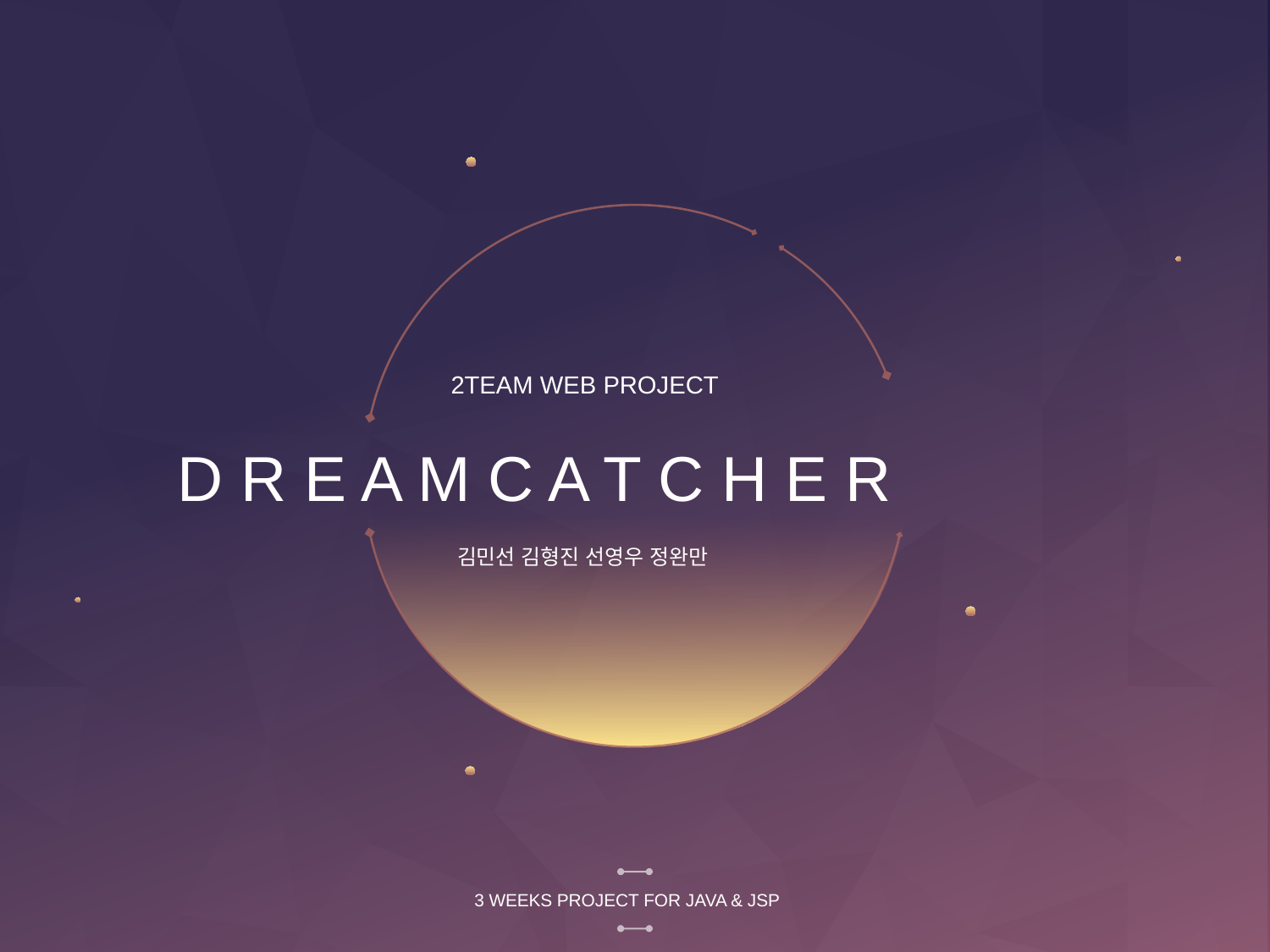

2TEAM WEB PROJECT
# D R E A M C A T C H E R
김민선 김형진 선영우 정완만
3 WEEKS PROJECT FOR JAVA & JSP